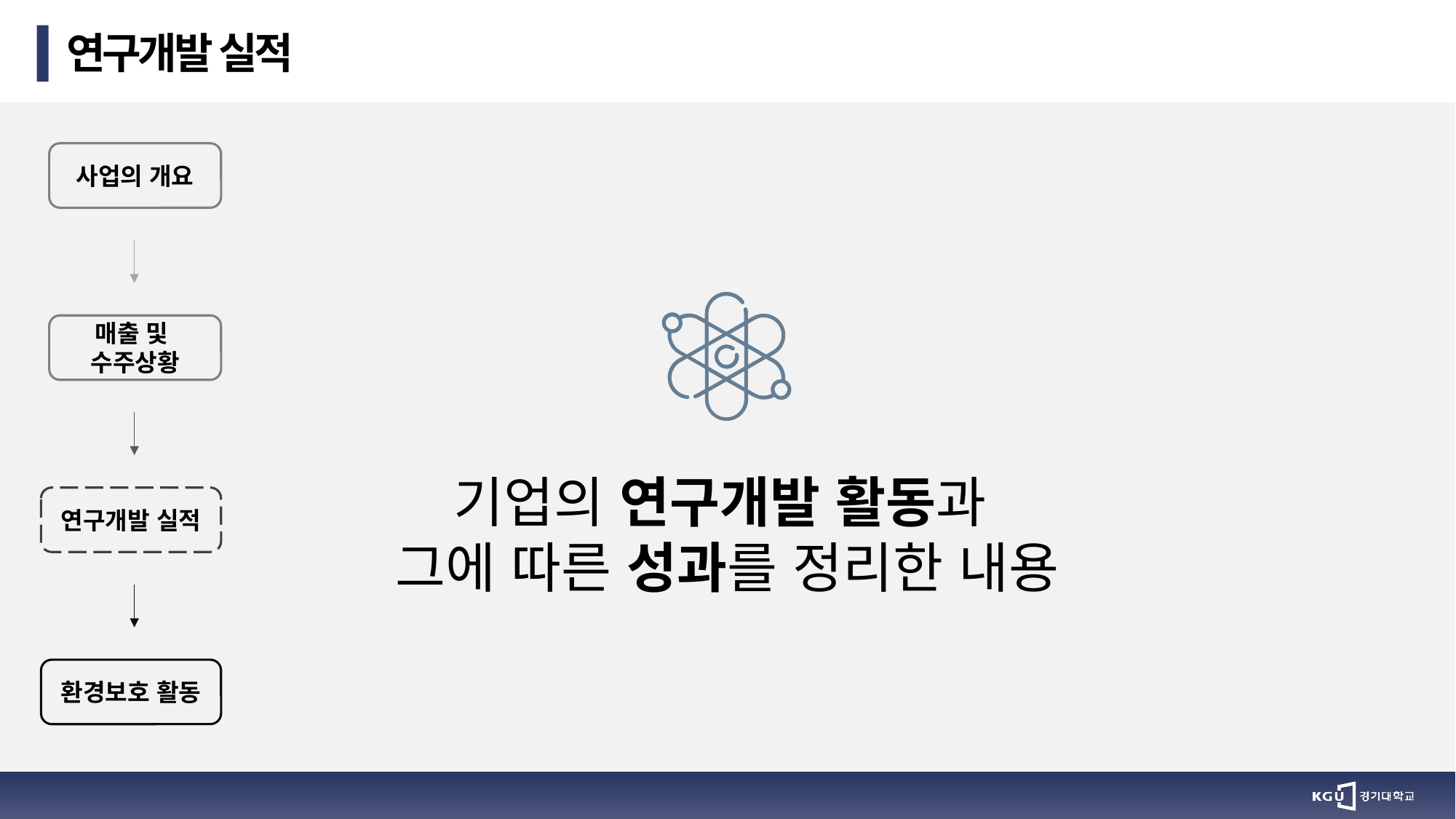

연구개발 실적

사업의 개요

매출 및
수주상황
기업의 연구개발 활동과
그에 따른 성과를 정리한 내용
연구개발 실적
환경보호 활동